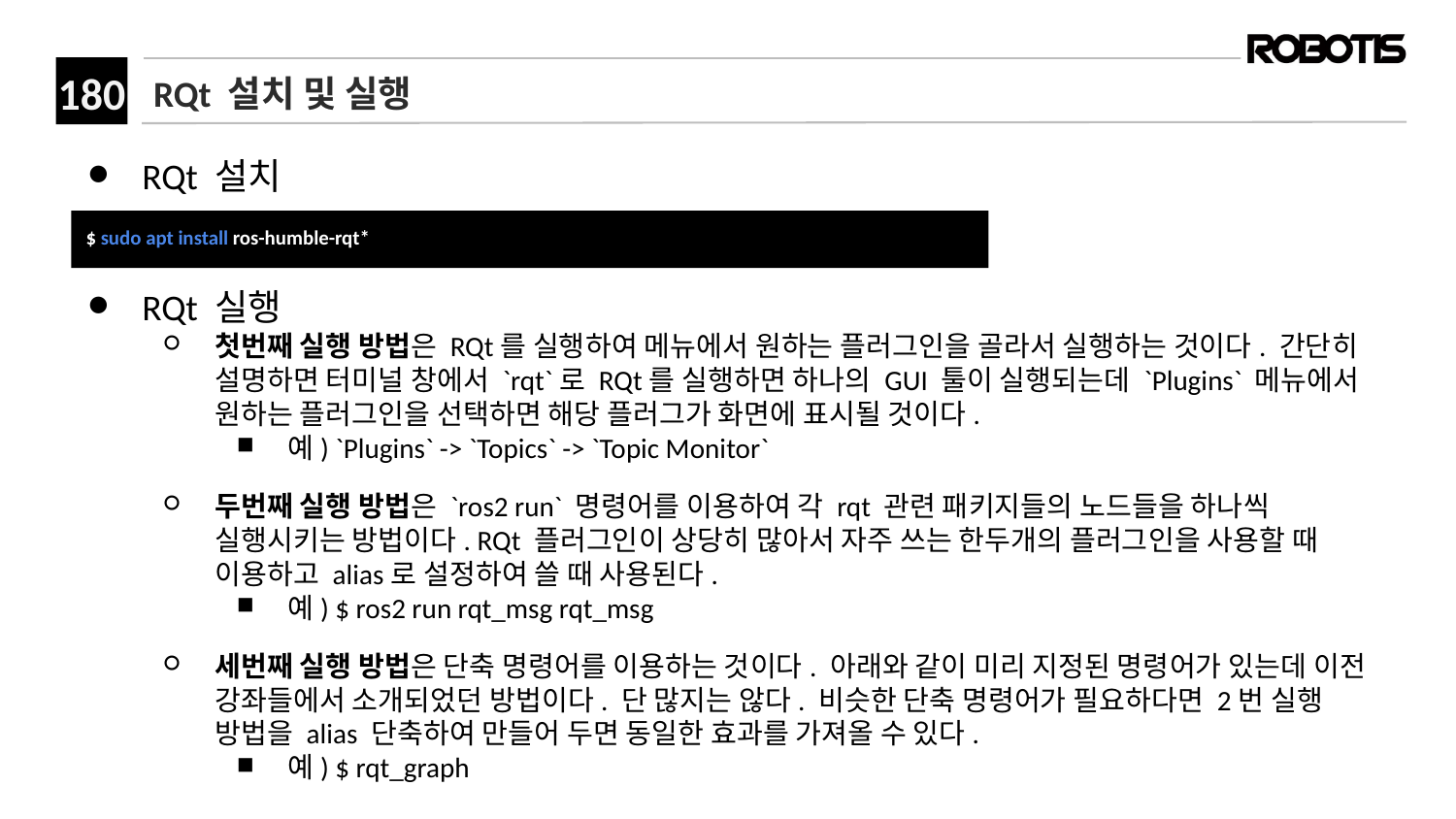

# RQt 설치 및 실행
RQt 설치

RQt 실행
첫번째 실행 방법은 RQt를 실행하여 메뉴에서 원하는 플러그인을 골라서 실행하는 것이다. 간단히 설명하면 터미널 창에서 `rqt`로 RQt를 실행하면 하나의 GUI 툴이 실행되는데 `Plugins` 메뉴에서 원하는 플러그인을 선택하면 해당 플러그가 화면에 표시될 것이다.
예) `Plugins` -> `Topics` -> `Topic Monitor`

두번째 실행 방법은 `ros2 run` 명령어를 이용하여 각 rqt 관련 패키지들의 노드들을 하나씩 실행시키는 방법이다. RQt 플러그인이 상당히 많아서 자주 쓰는 한두개의 플러그인을 사용할 때 이용하고 alias로 설정하여 쓸 때 사용된다.
예) ﻿$ ros2 run rqt_msg rqt_msg

세번째 실행 방법은 단축 명령어를 이용하는 것이다. 아래와 같이 미리 지정된 명령어가 있는데 이전 강좌들에서 소개되었던 방법이다. 단 많지는 않다. 비슷한 단축 명령어가 필요하다면 2번 실행 방법을 alias 단축하여 만들어 두면 동일한 효과를 가져올 수 있다.
예) $ rqt_graph
$ sudo apt install ros-humble-rqt*